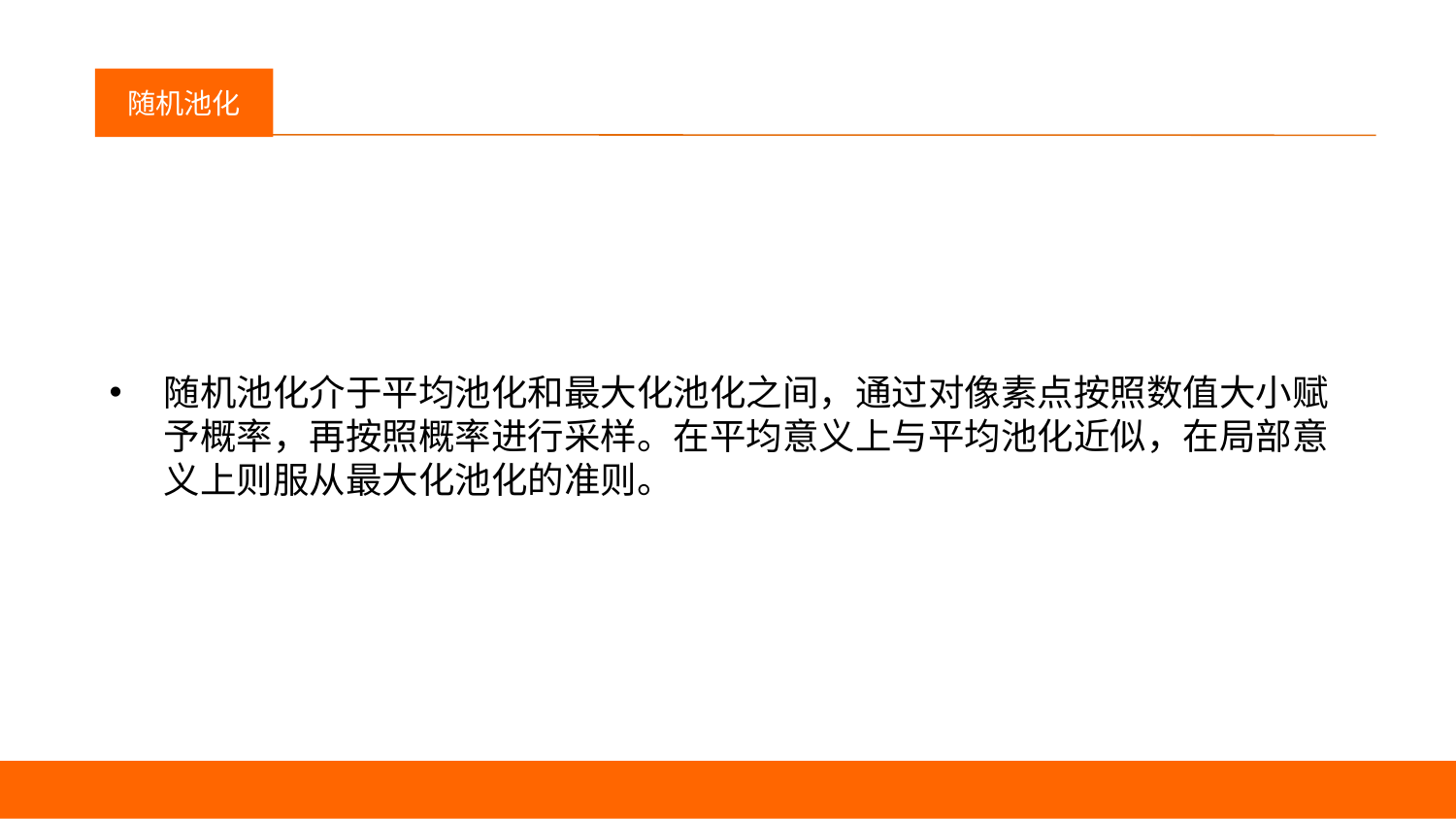

议程
随机池化

随机池化介于平均池化和最大化池化之间，通过对像素点按照数值大小赋予概率，再按照概率进行采样。在平均意义上与平均池化近似，在局部意义上则服从最大化池化的准则。